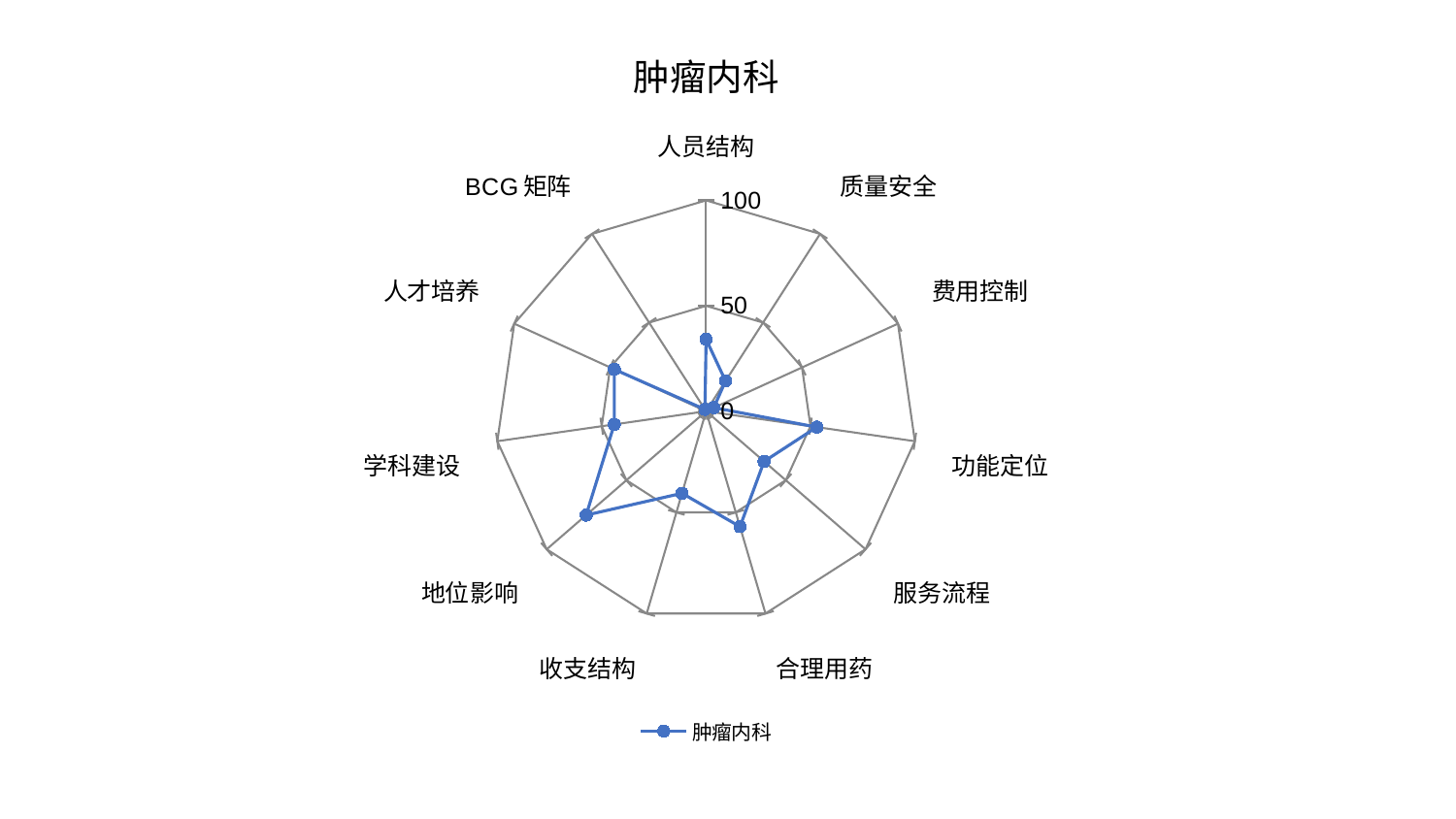

### Chart: 肿瘤内科

| Category | 肿瘤内科 |
|---|---|
| 人员结构 | 34.10682524421268 |
| 质量安全 | 17.05650696489629 |
| 费用控制 | 4.026048152583662 |
| 功能定位 | 53.02735859274447 |
| 服务流程 | 36.38844780580962 |
| 合理用药 | 57.056120376206934 |
| 收支结构 | 40.57291323414782 |
| 地位影响 | 75.25650103107877 |
| 学科建设 | 43.99552461975326 |
| 人才培养 | 47.87860194961837 |
| BCG矩阵 | 1.0244674994333303 |
143